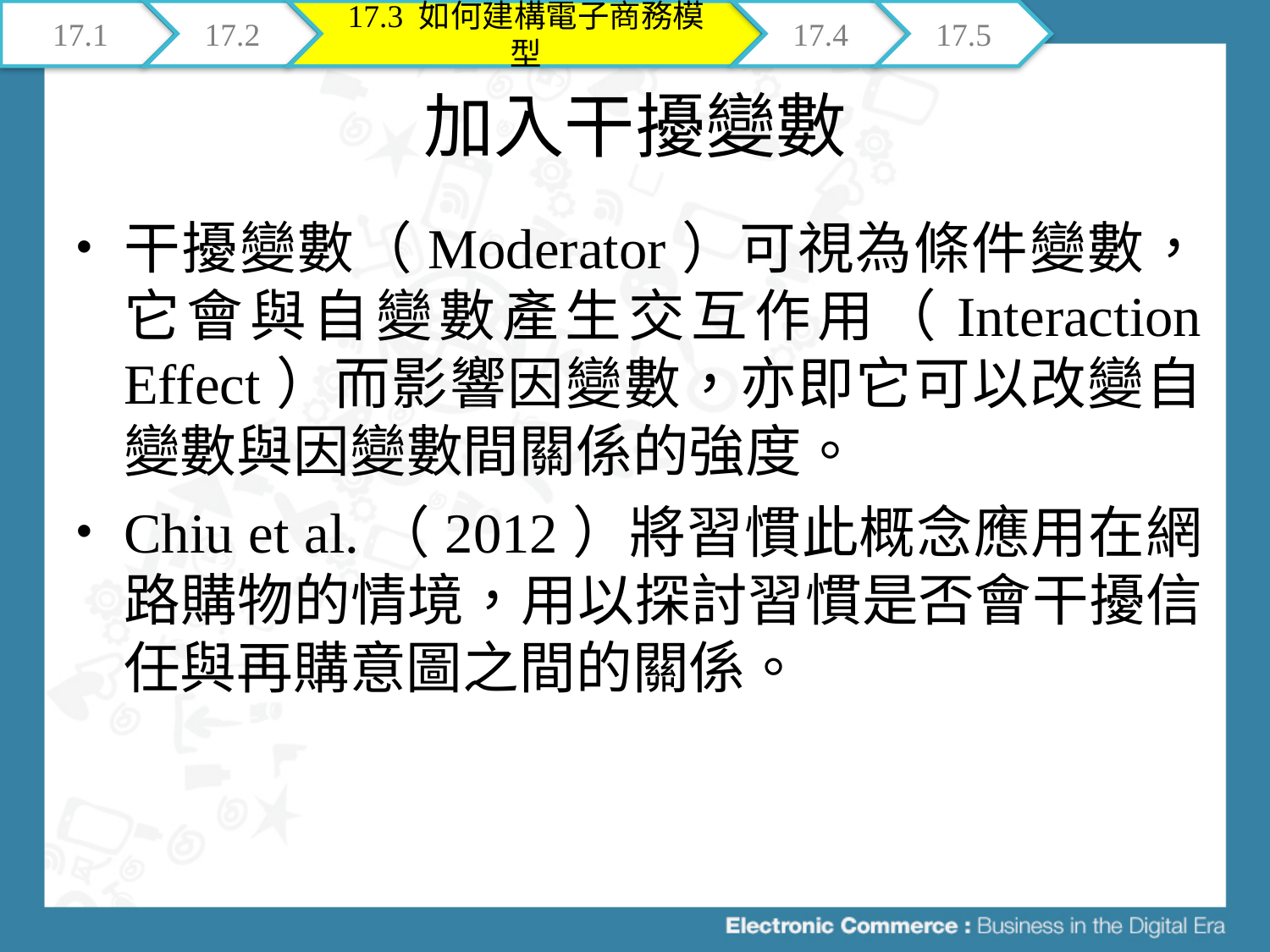

17.1
17.2
17.3 如何建構電子商務模型
17.4
17.5
# 加入干擾變數
干擾變數（Moderator）可視為條件變數，它會與自變數產生交互作用（Interaction Effect）而影響因變數，亦即它可以改變自變數與因變數間關係的強度。
Chiu et al.（2012）將習慣此概念應用在網路購物的情境，用以探討習慣是否會干擾信任與再購意圖之間的關係。